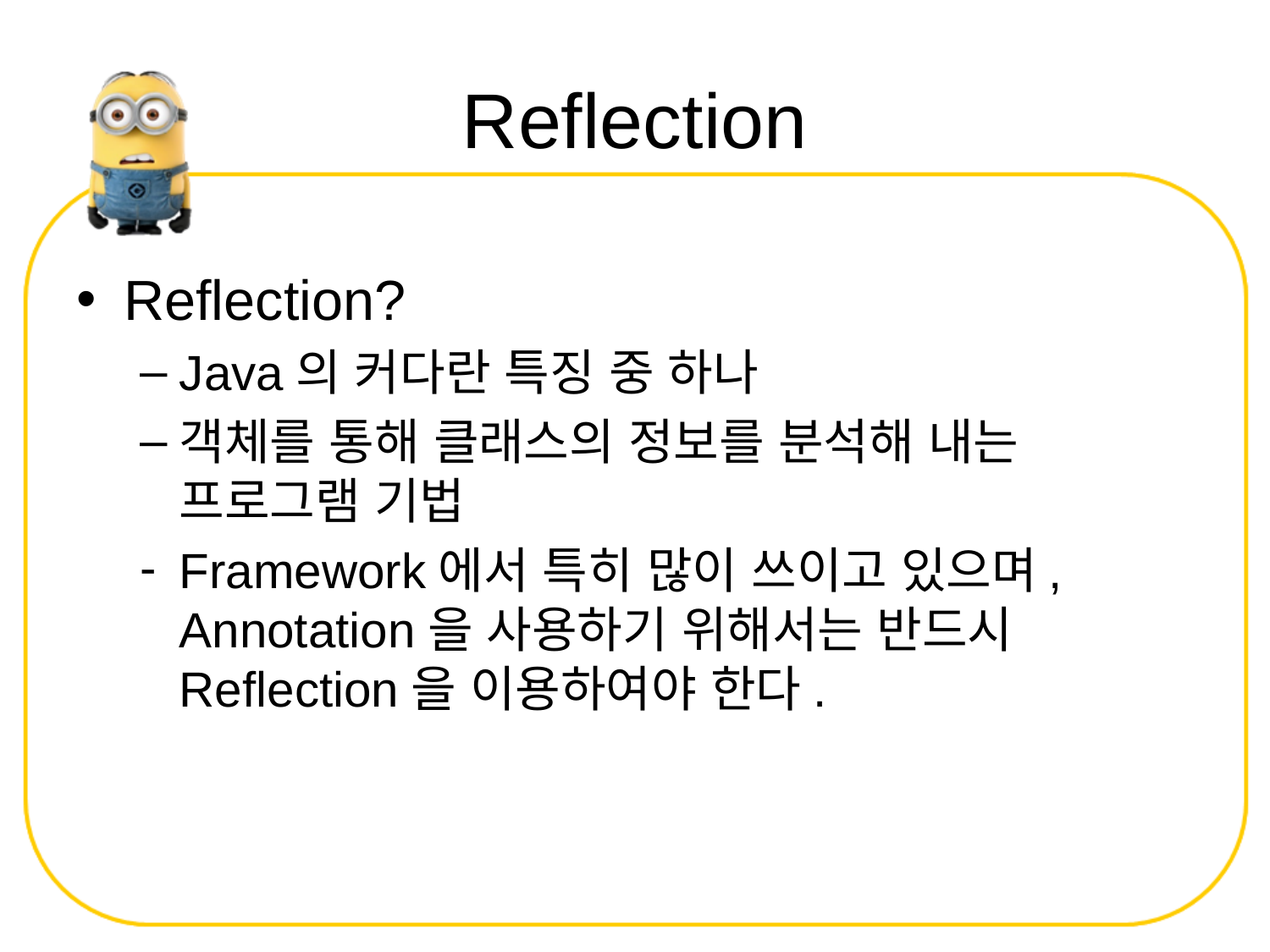

# Reflection
Reflection?
Java의 커다란 특징 중 하나
객체를 통해 클래스의 정보를 분석해 내는 프로그램 기법
Framework에서 특히 많이 쓰이고 있으며, Annotation을 사용하기 위해서는 반드시 Reflection을 이용하여야 한다.